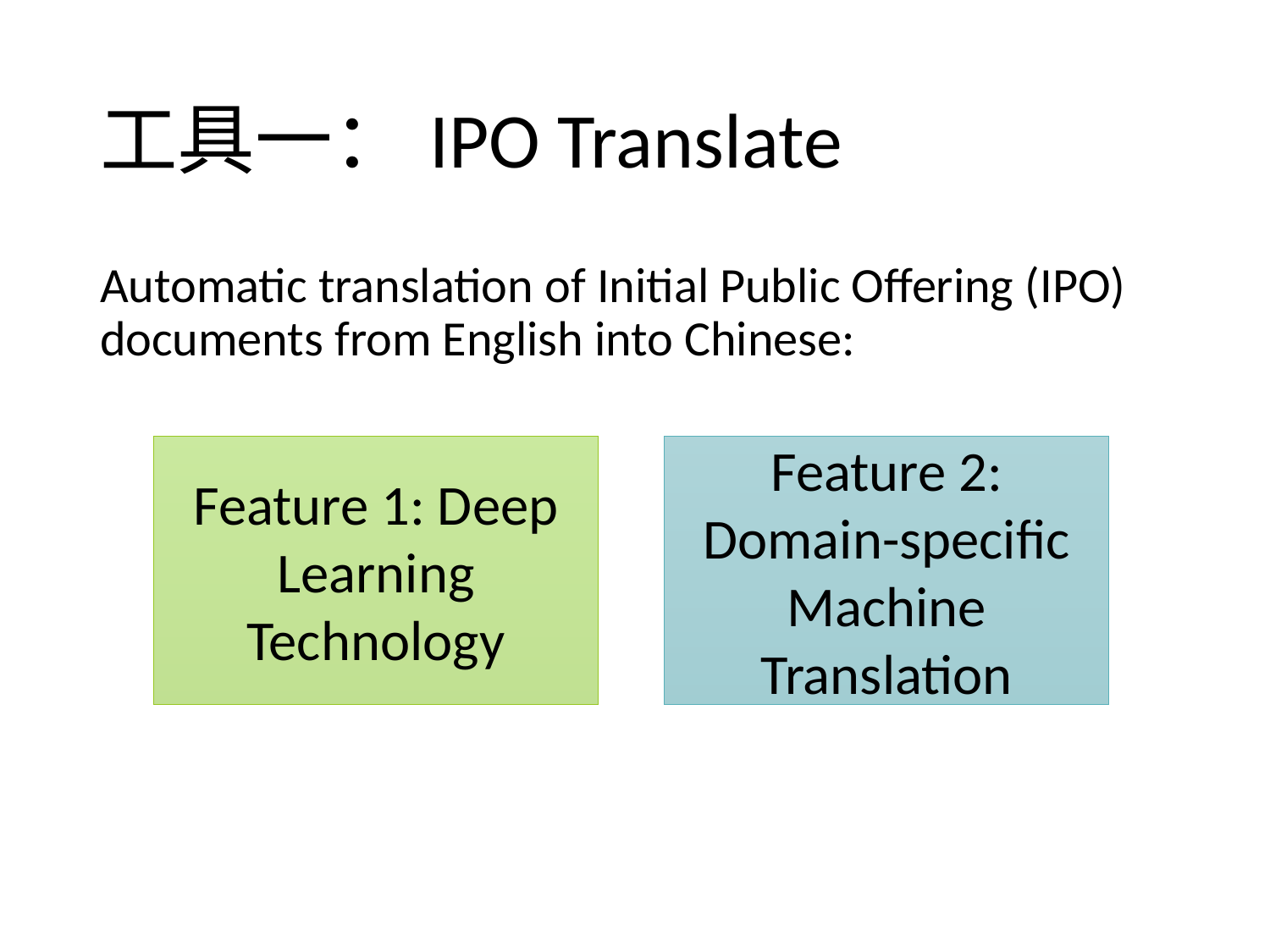

# 工具一：IPO Translate
Automatic translation of Initial Public Offering (IPO) documents from English into Chinese:
Feature 1: Deep Learning Technology
Feature 2: Domain-specific Machine Translation